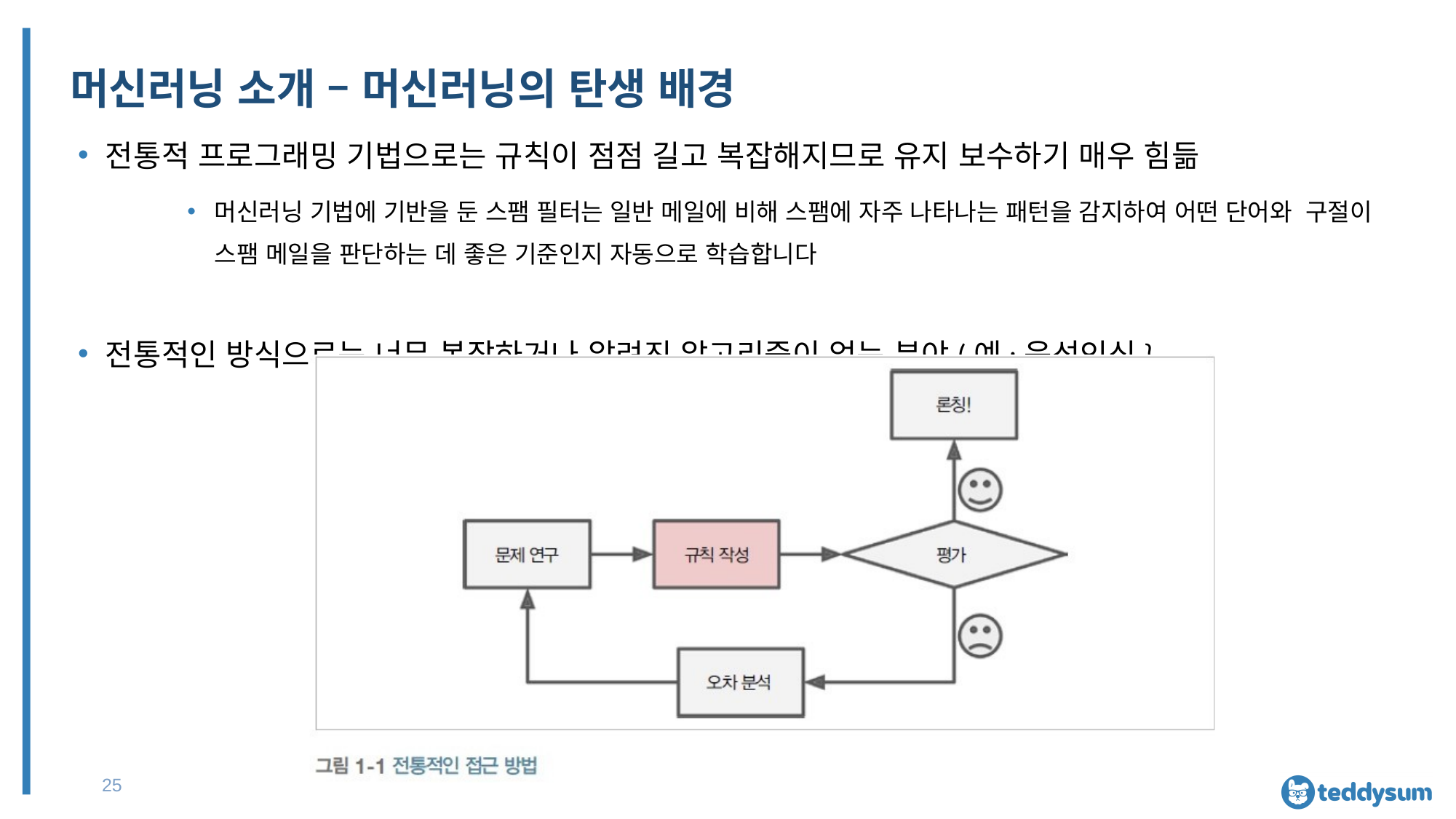

# 머신러닝 소개 – 머신러닝의 탄생 배경
전통적 프로그래밍 기법으로는 규칙이 점점 길고 복잡해지므로 유지 보수하기 매우 힘듦
머신러닝 기법에 기반을 둔 스팸 필터는 일반 메일에 비해 스팸에 자주 나타나는 패턴을 감지하여 어떤 단어와  구절이 스팸 메일을 판단하는 데 좋은 기준인지 자동으로 학습합니다

전통적인 방식으로는 너무 복잡하거나 알려진 알고리즘이 없는 분야(예:음성인식}

25